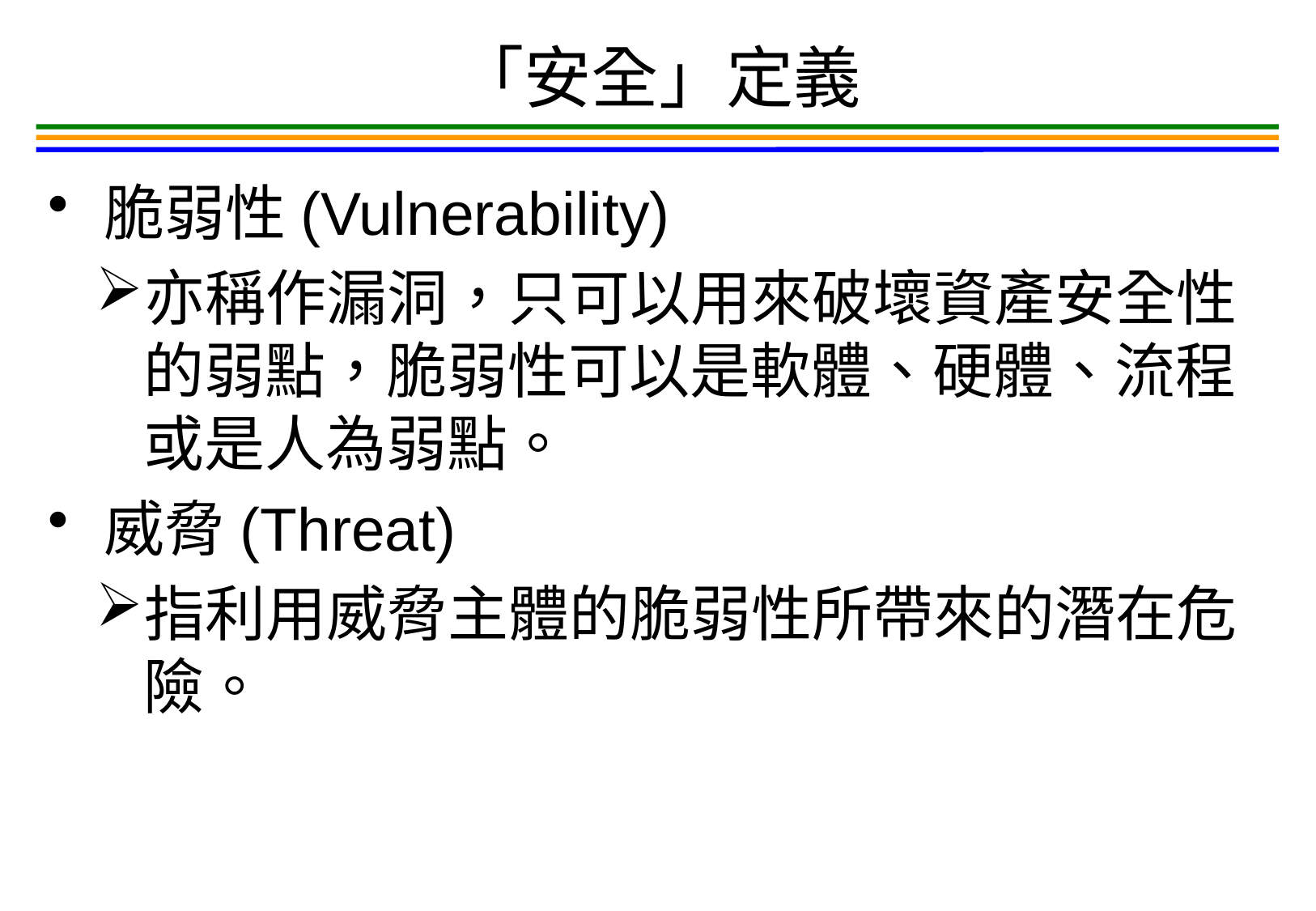

「安全」定義
脆弱性(Vulnerability)
亦稱作漏洞，只可以用來破壞資產安全性的弱點，脆弱性可以是軟體、硬體、流程或是人為弱點。
威脅(Threat)
指利用威脅主體的脆弱性所帶來的潛在危險。